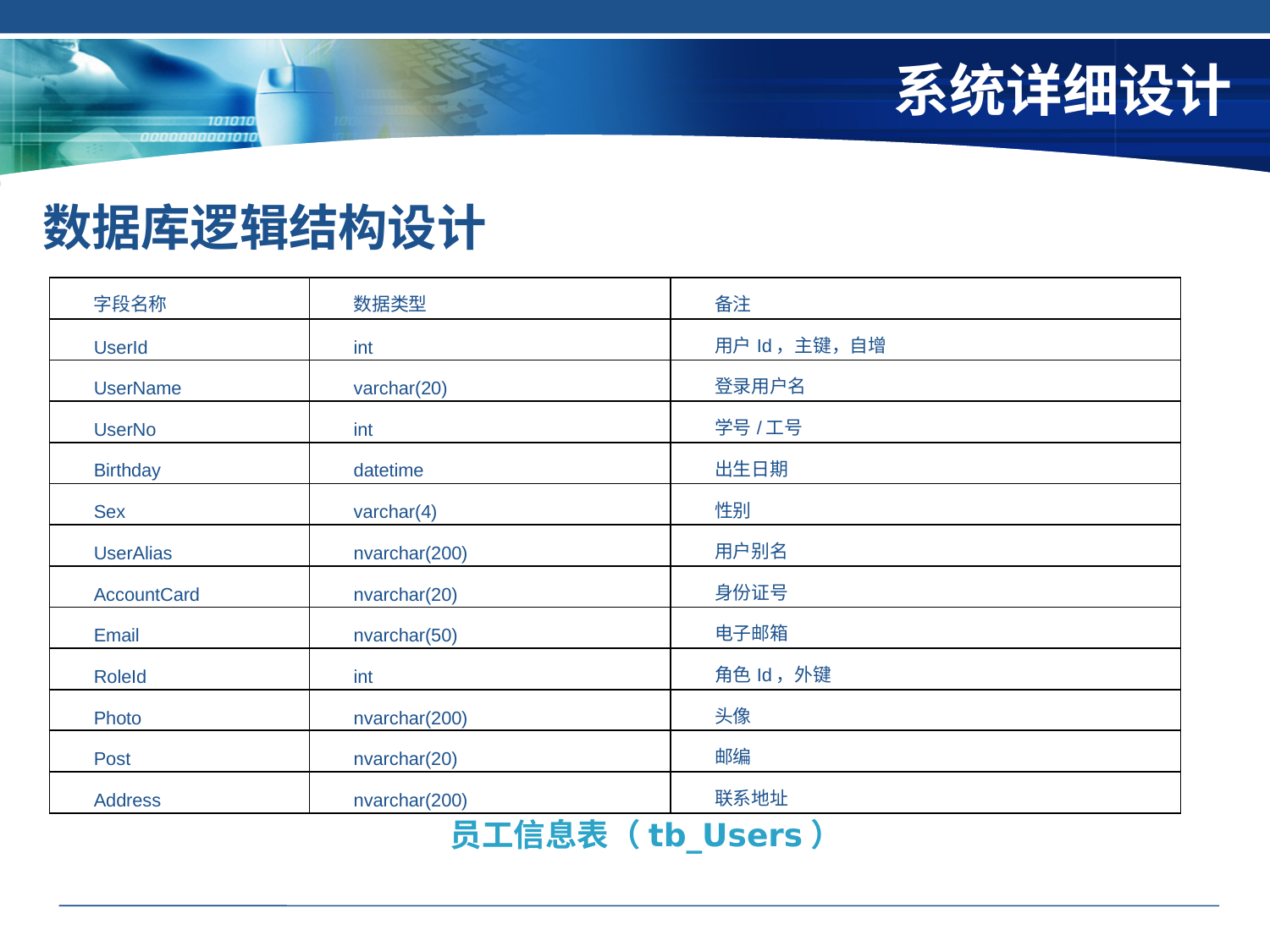

# 系统详细设计
数据库逻辑结构设计

员工信息表（tb_Users）

| 字段名称 | 数据类型 | 备注 |
| --- | --- | --- |
| UserId | int | 用户Id，主键，自增 |
| UserName | varchar(20) | 登录用户名 |
| UserNo | int | 学号/工号 |
| Birthday | datetime | 出生日期 |
| Sex | varchar(4) | 性别 |
| UserAlias | nvarchar(200) | 用户别名 |
| AccountCard | nvarchar(20) | 身份证号 |
| Email | nvarchar(50) | 电子邮箱 |
| RoleId | int | 角色Id，外键 |
| Photo | nvarchar(200) | 头像 |
| Post | nvarchar(20) | 邮编 |
| Address | nvarchar(200) | 联系地址 |